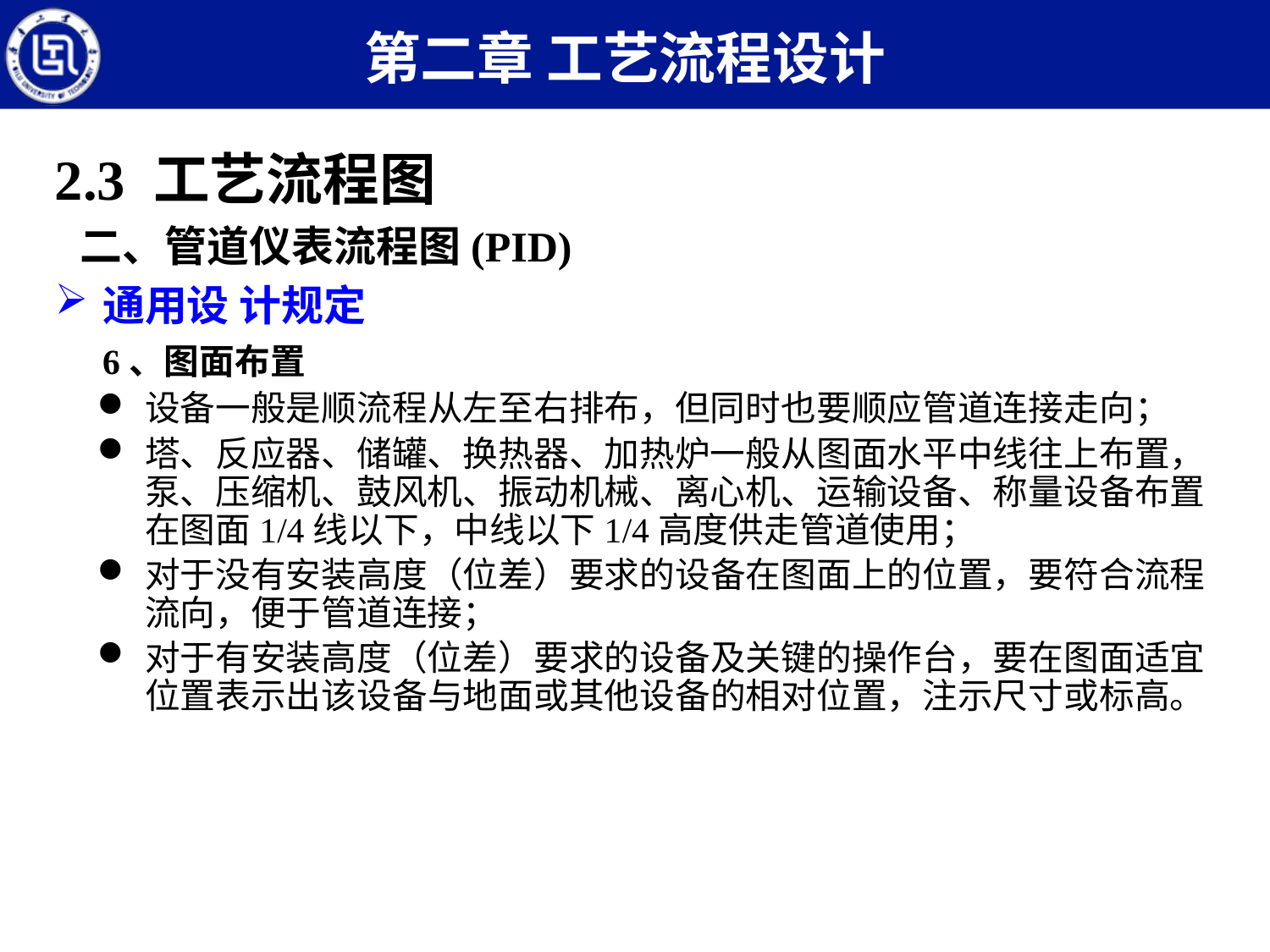

第二章 工艺流程设计
2.3 工艺流程图
二、管道仪表流程图(PID)
通用设 计规定
	6、图面布置
设备一般是顺流程从左至右排布，但同时也要顺应管道连接走向；
塔、反应器、储罐、换热器、加热炉一般从图面水平中线往上布置，泵、压缩机、鼓风机、振动机械、离心机、运输设备、称量设备布置在图面1/4线以下，中线以下1/4高度供走管道使用；
对于没有安装高度（位差）要求的设备在图面上的位置，要符合流程流向，便于管道连接；
对于有安装高度（位差）要求的设备及关键的操作台，要在图面适宜位置表示出该设备与地面或其他设备的相对位置，注示尺寸或标高。